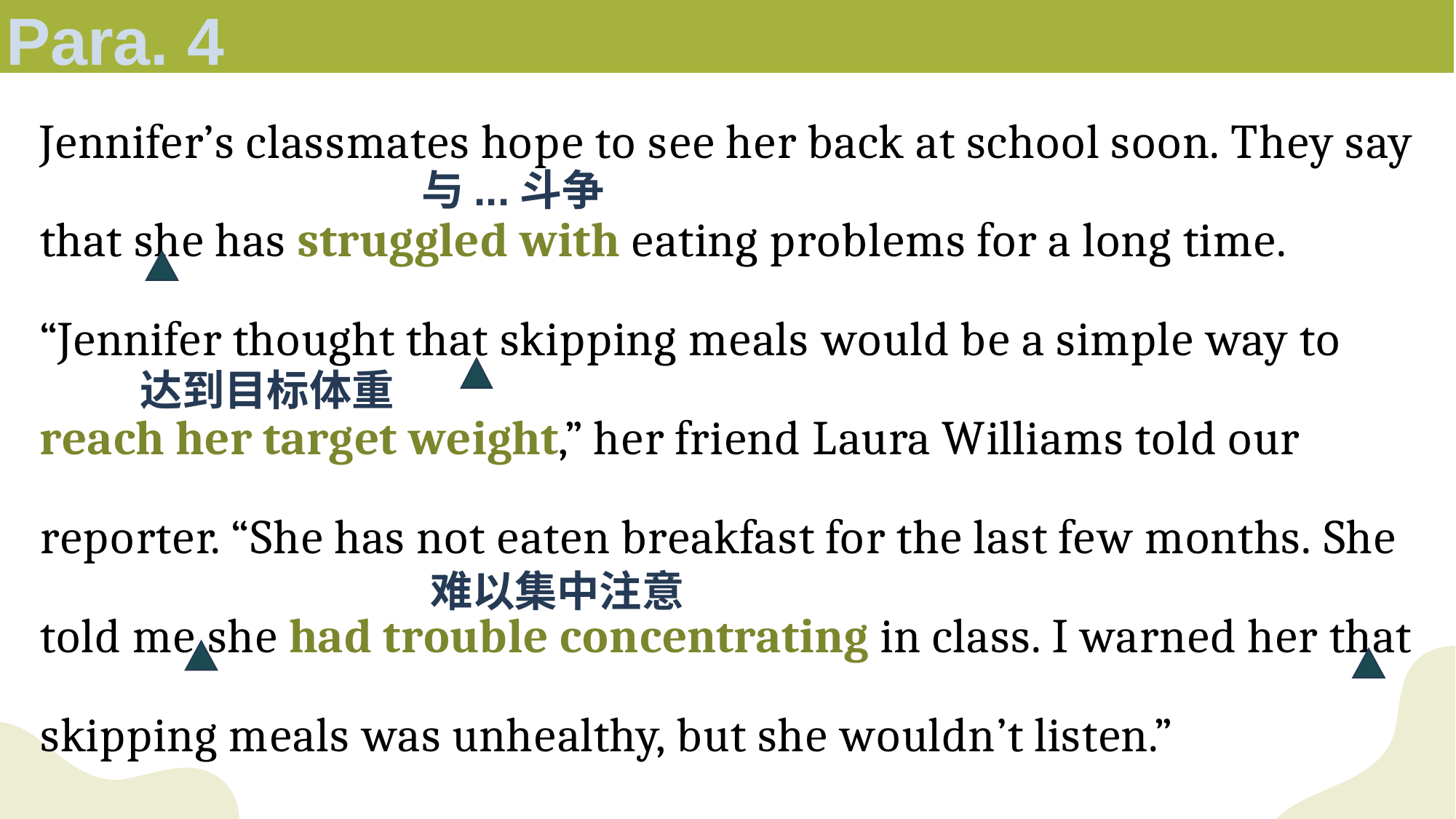

Para. 4
Jennifer’s classmates hope to see her back at school soon. They say that she has struggled with eating problems for a long time. “Jennifer thought that skipping meals would be a simple way to reach her target weight,” her friend Laura Williams told our reporter. “She has not eaten breakfast for the last few months. She told me she had trouble concentrating in class. I warned her that skipping meals was unhealthy, but she wouldn’t listen.”
与...斗争

达到目标体重

难以集中注意